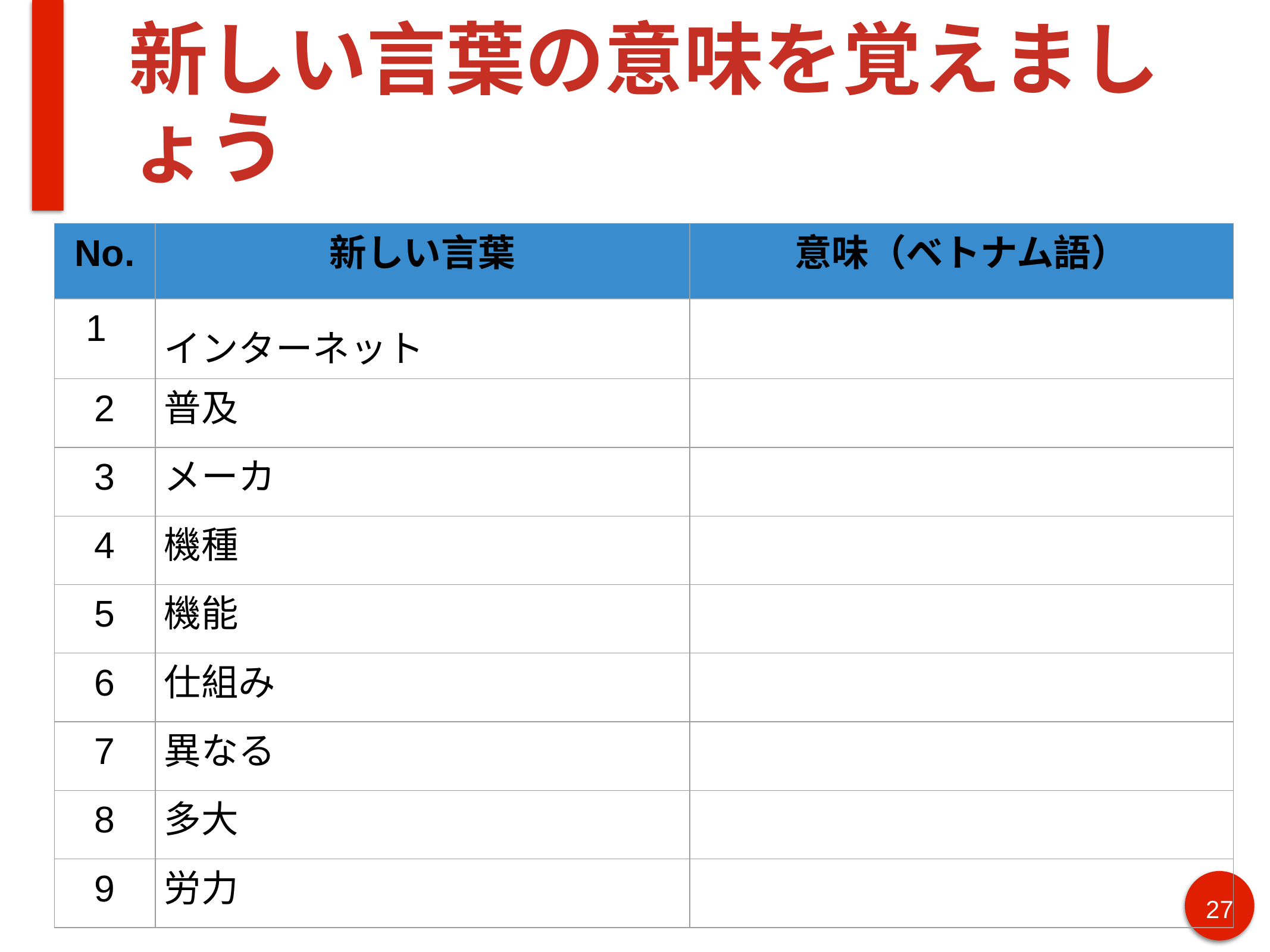

# 新しい言葉の意味を覚えましょう
| No. | 新しい言葉 | 意味（ベトナム語） |
| --- | --- | --- |
| 1 | インターネット |  |
| 2 | 普及 |  |
| 3 | メーカ |  |
| 4 | 機種 |  |
| 5 | 機能 |  |
| 6 | 仕組み |  |
| 7 | 異なる |  |
| 8 | 多大 |  |
| 9 | 労力 |  |
27